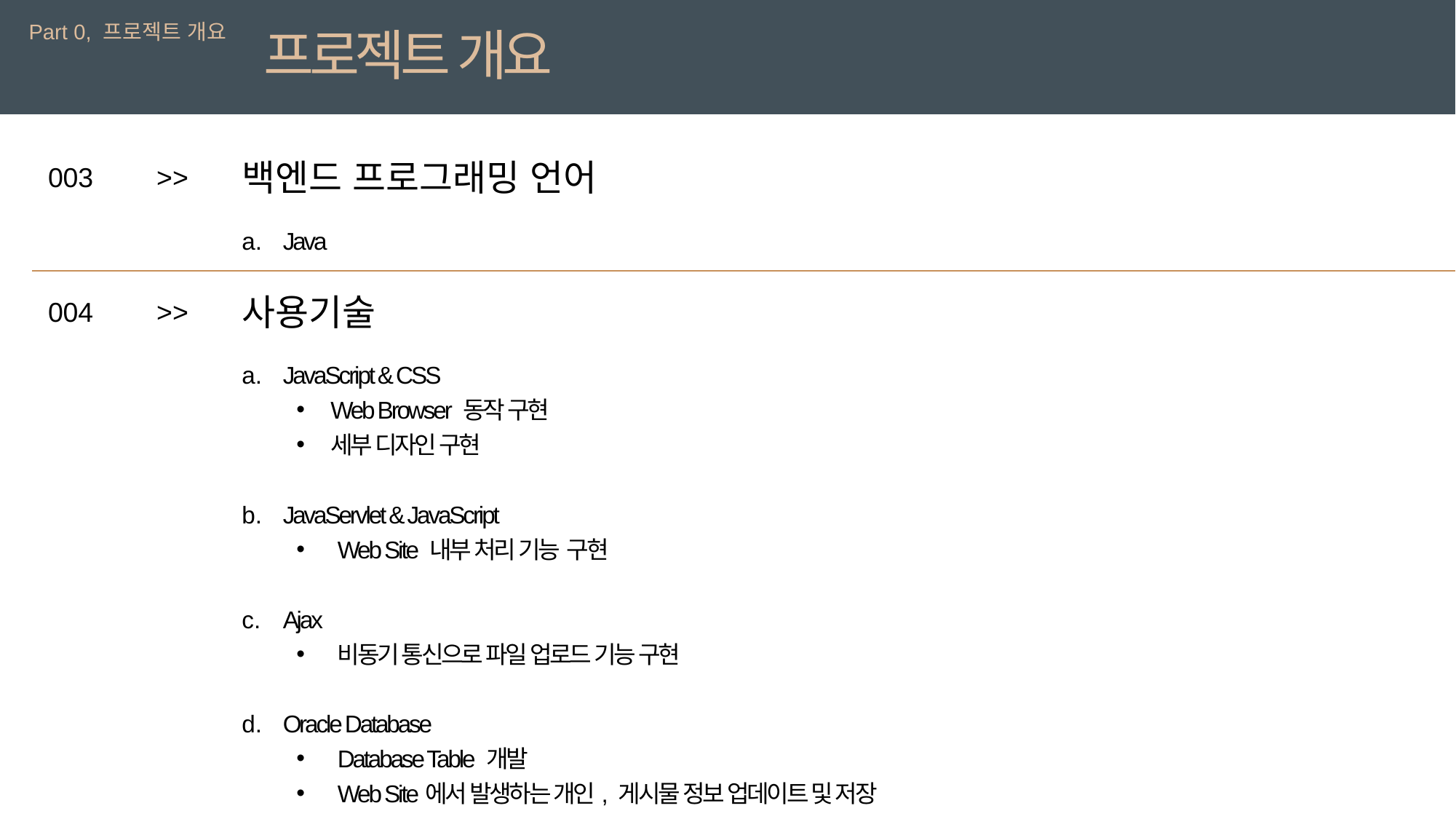

Part 0, 프로젝트 개요
프로젝트 개요
Part 2, 프로그램 기획
기획의도
백엔드 프로그래밍 언어
003
>>
Java
사용기술
004
>>
JavaScript & CSS
Web Browser 동작 구현
세부 디자인 구현

JavaServlet & JavaScript
Web Site 내부 처리 기능  구현

Ajax
비동기 통신으로 파일 업로드 기능 구현

Oracle Database
Database Table 개발
Web Site에서 발생하는 개인, 게시물 정보 업데이트 및 저장